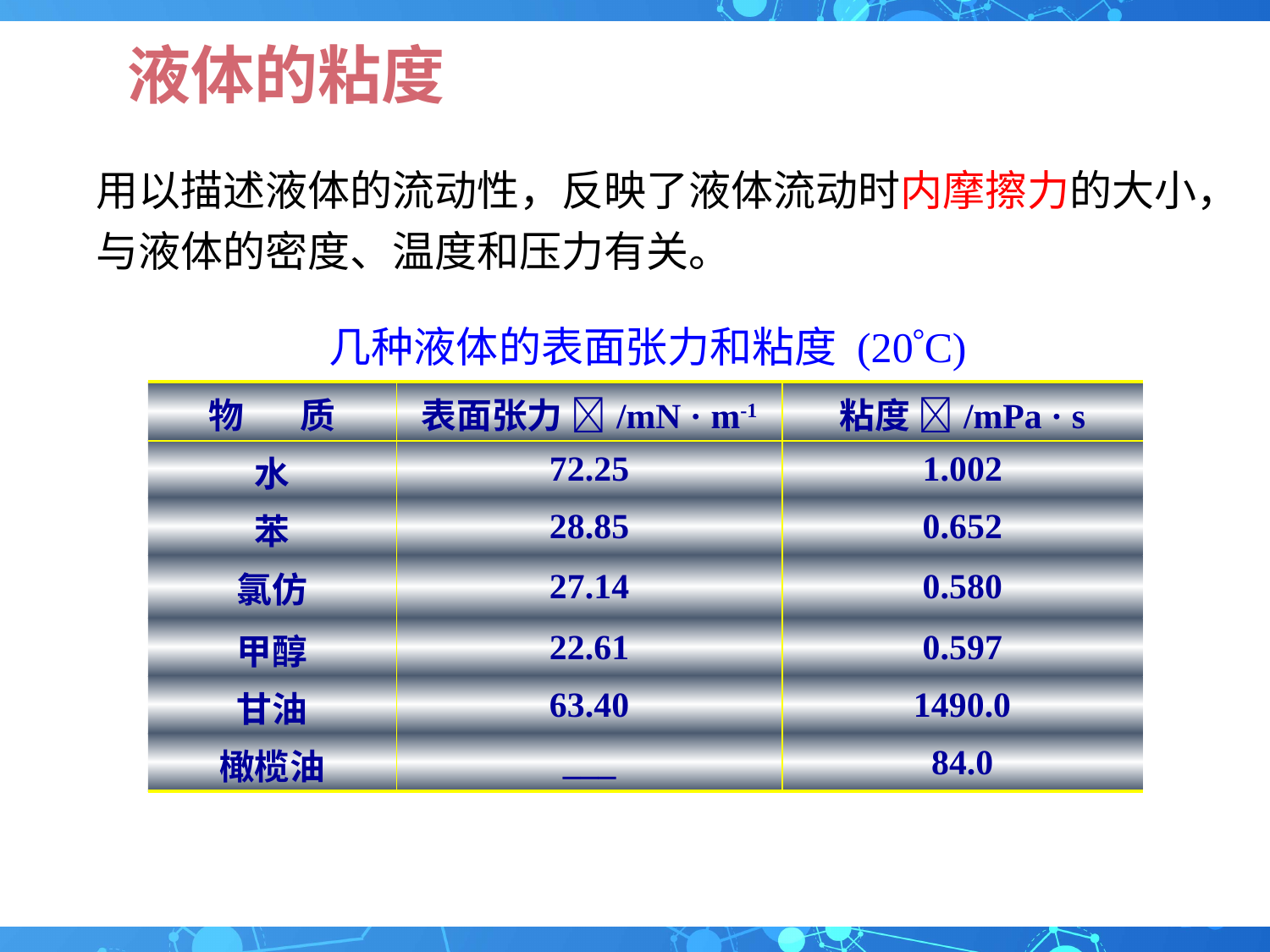

# 液体的粘度
用以描述液体的流动性，反映了液体流动时内摩擦力的大小，与液体的密度、温度和压力有关。
几种液体的表面张力和粘度 (20°C)
| 物 质 | 表面张力 γ/mN · m-1 | 粘度 η/mPa · s |
| --- | --- | --- |
| 水 | 72.25 | 1.002 |
| 苯 | 28.85 | 0.652 |
| 氯仿 | 27.14 | 0.580 |
| 甲醇 | 22.61 | 0.597 |
| 甘油 | 63.40 | 1490.0 |
| 橄榄油 | \_\_\_ | 84.0 |